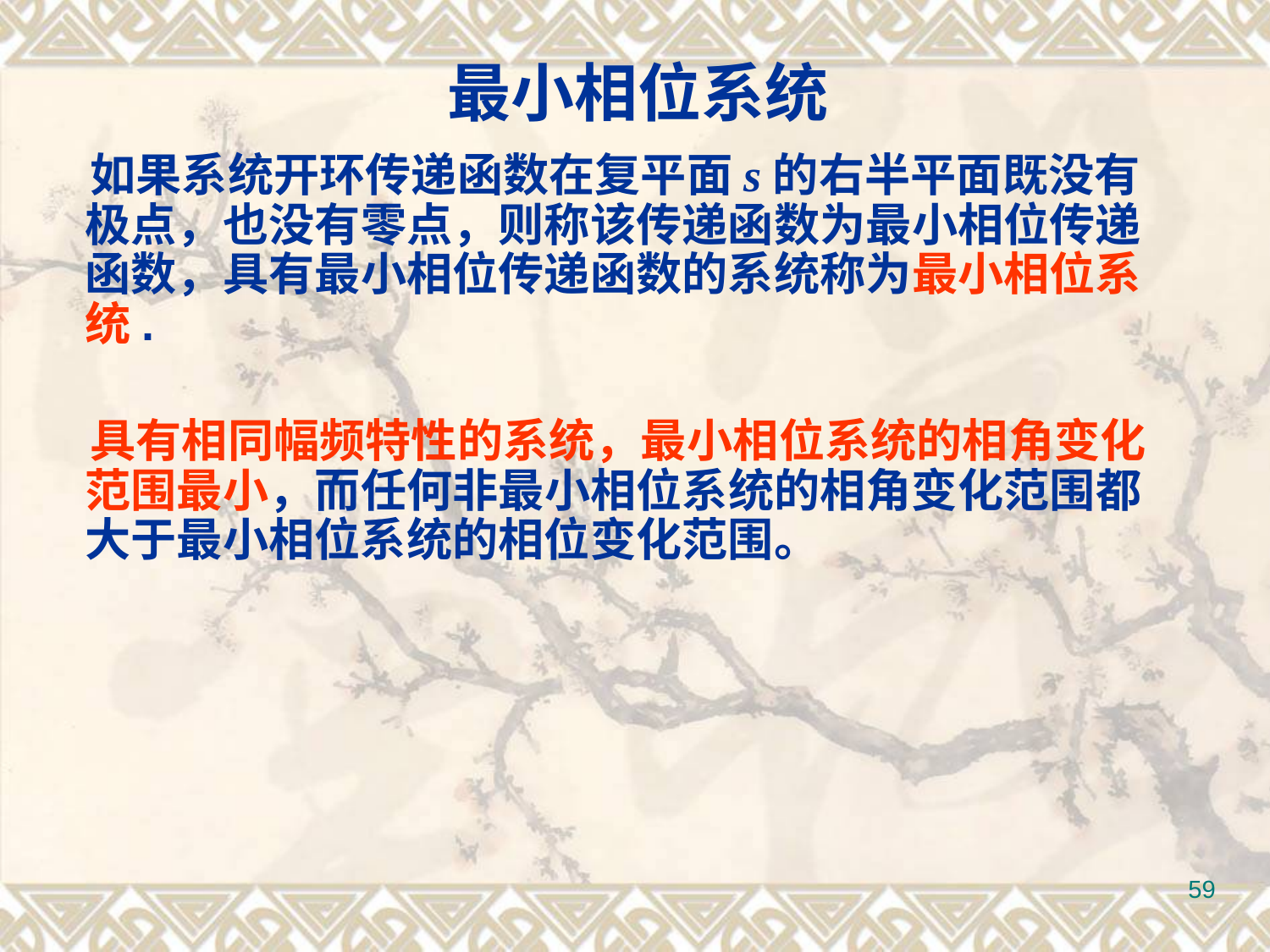

最小相位系统
    如果系统开环传递函数在复平面s的右半平面既没有极点，也没有零点，则称该传递函数为最小相位传递函数，具有最小相位传递函数的系统称为最小相位系统.

    具有相同幅频特性的系统，最小相位系统的相角变化范围最小，而任何非最小相位系统的相角变化范围都大于最小相位系统的相位变化范围。

59